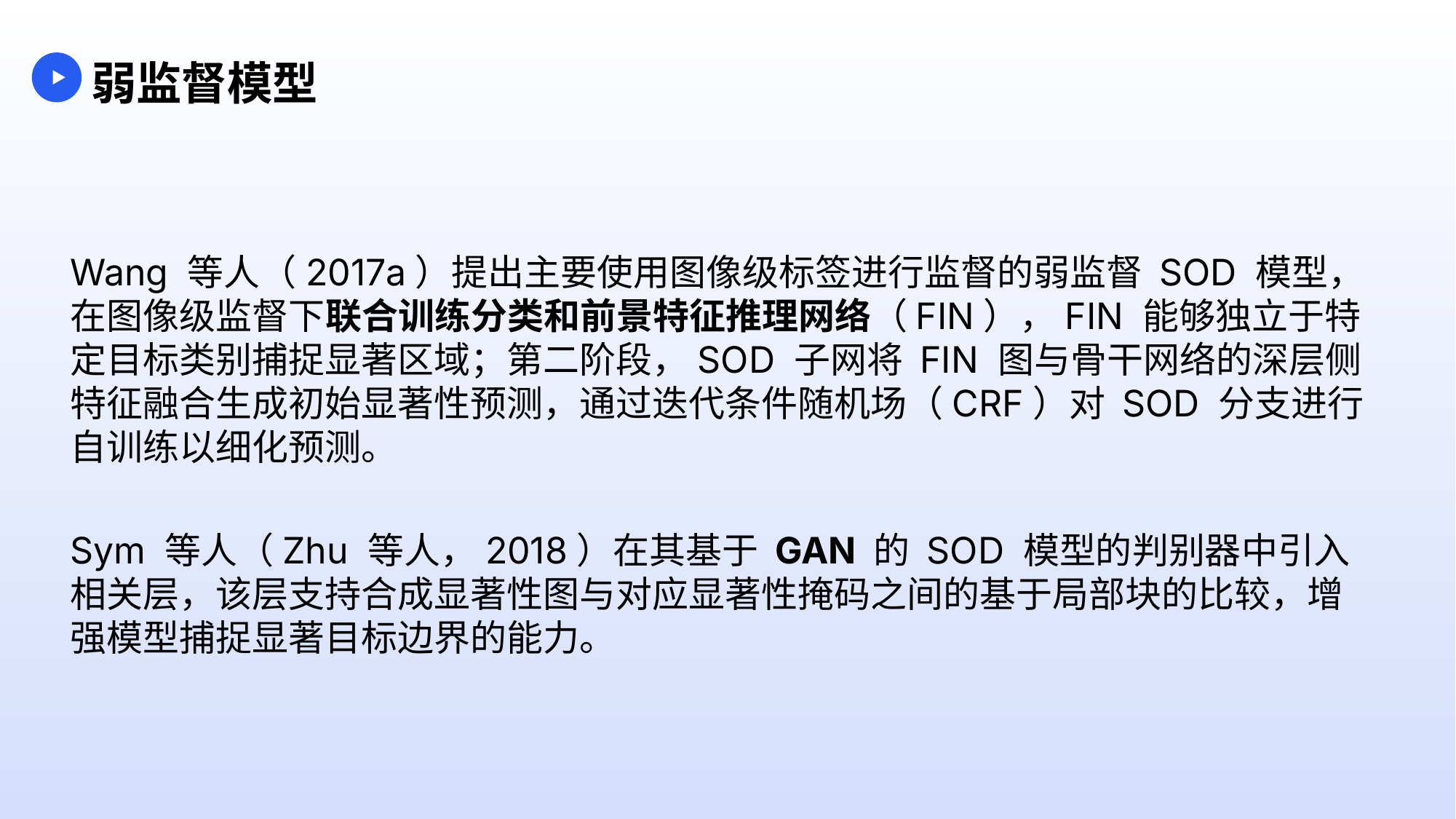

弱监督模型

Wang 等人（2017a）提出主要使用图像级标签进行监督的弱监督 SOD 模型，在图像级监督下联合训练分类和前景特征推理网络（FIN），FIN 能够独立于特定目标类别捕捉显著区域；第二阶段，SOD 子网将 FIN 图与骨干网络的深层侧特征融合生成初始显著性预测，通过迭代条件随机场（CRF）对 SOD 分支进行自训练以细化预测。
Sym 等人（Zhu 等人，2018）在其基于 GAN 的 SOD 模型的判别器中引入相关层，该层支持合成显著性图与对应显著性掩码之间的基于局部块的比较，增强模型捕捉显著目标边界的能力。